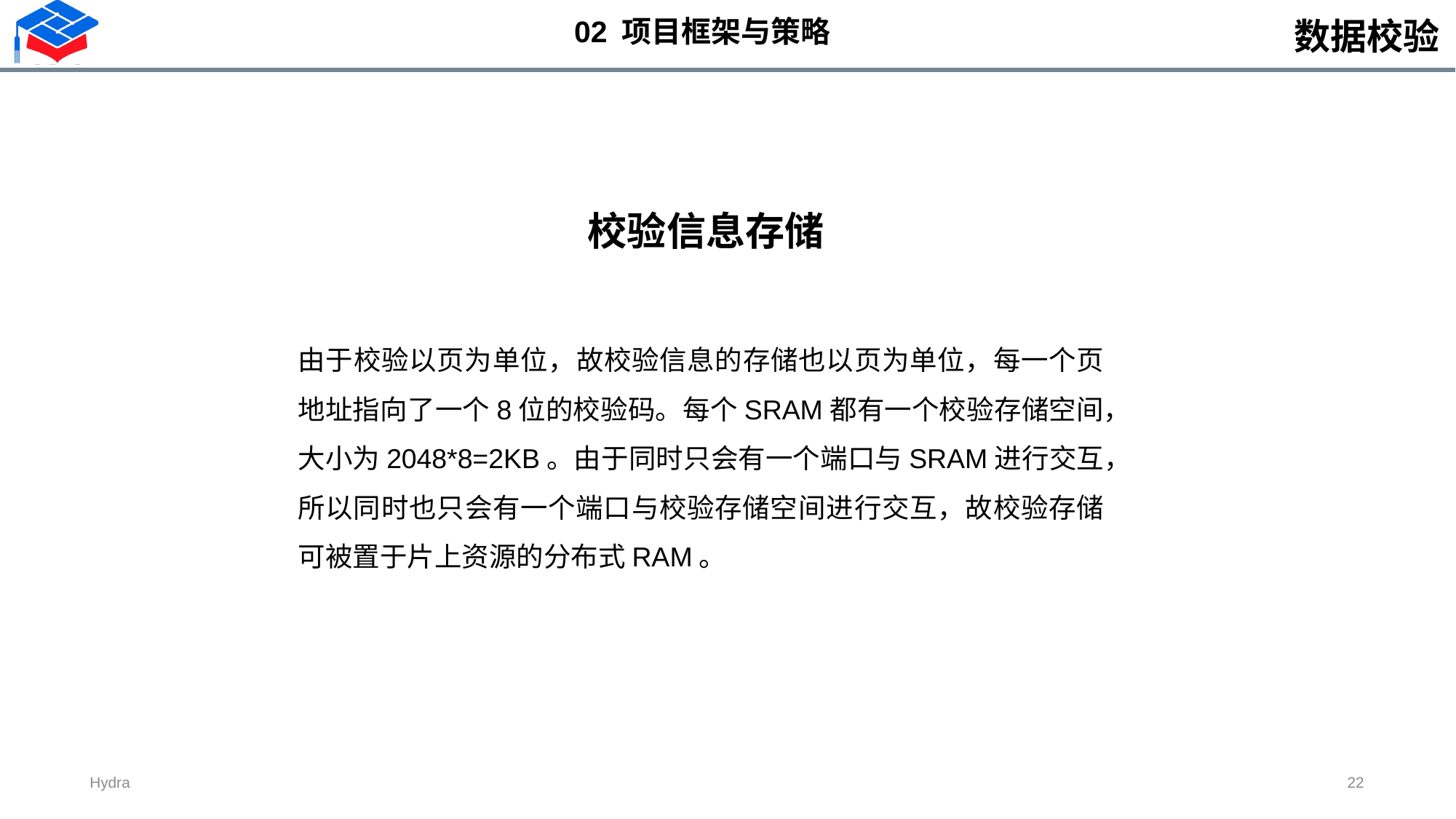

数据校验
02 项目框架与策略
校验信息存储
由于校验以页为单位，故校验信息的存储也以页为单位，每一个页地址指向了一个8位的校验码。每个SRAM都有一个校验存储空间，大小为2048*8=2KB。由于同时只会有一个端口与SRAM进行交互，所以同时也只会有一个端口与校验存储空间进行交互，故校验存储可被置于片上资源的分布式RAM。
22
Hydra